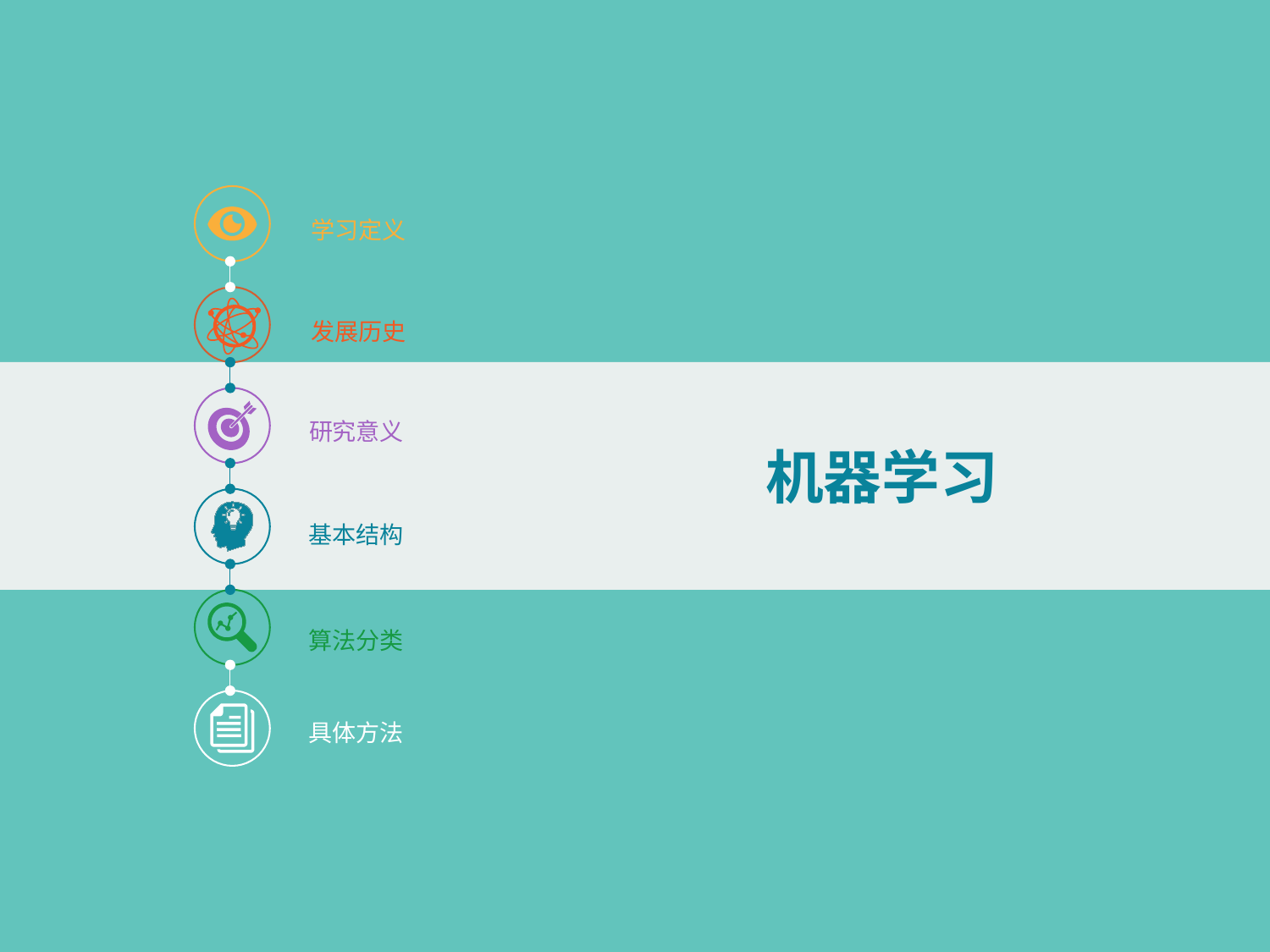

学习定义

发展历史

研究意义
机器学习

基本结构

算法分类

具体方法